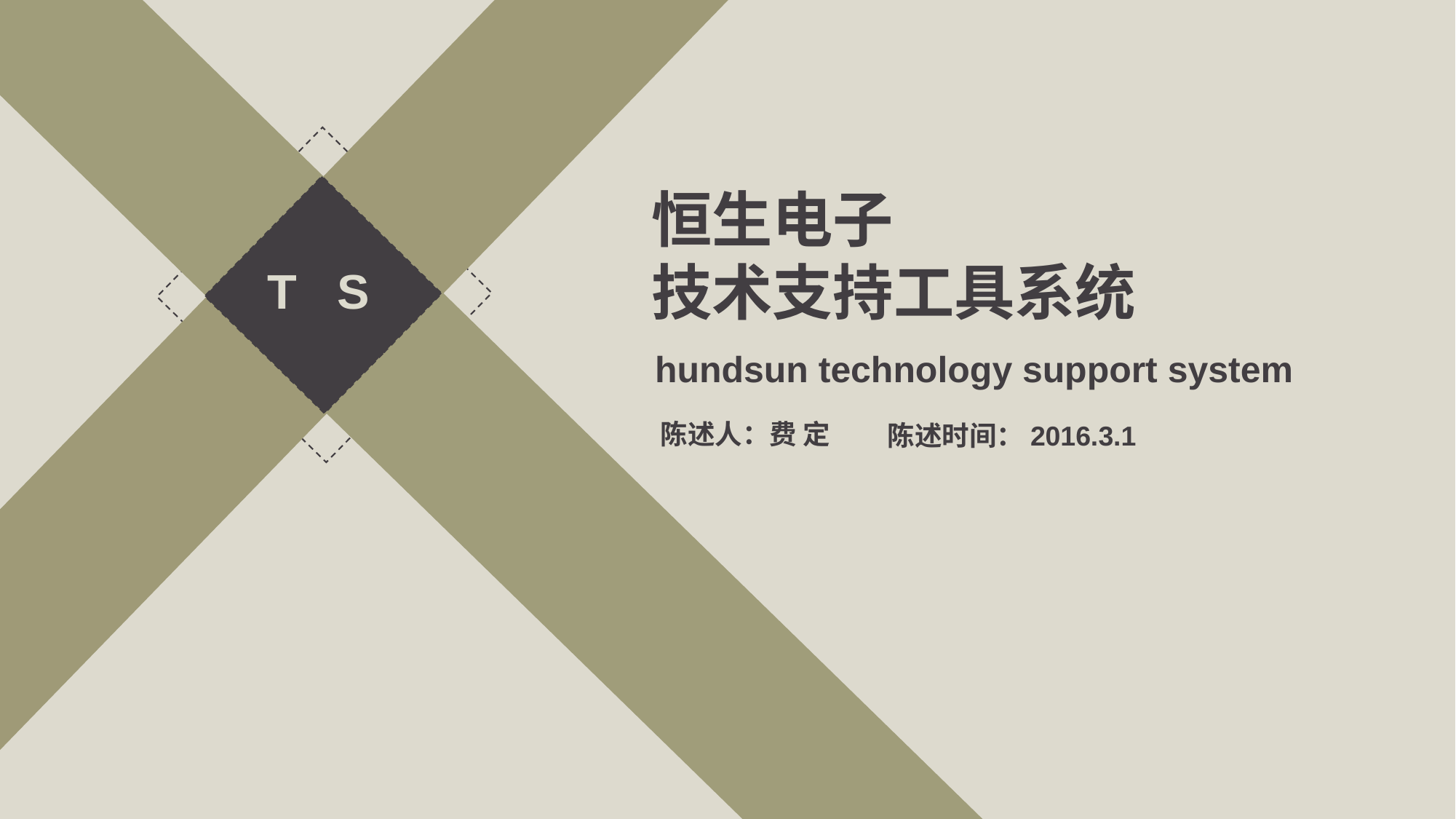

恒生电子
技术支持工具系统

T   S
hundsun technology support system
陈述人：费 定
陈述时间：2016.3.1